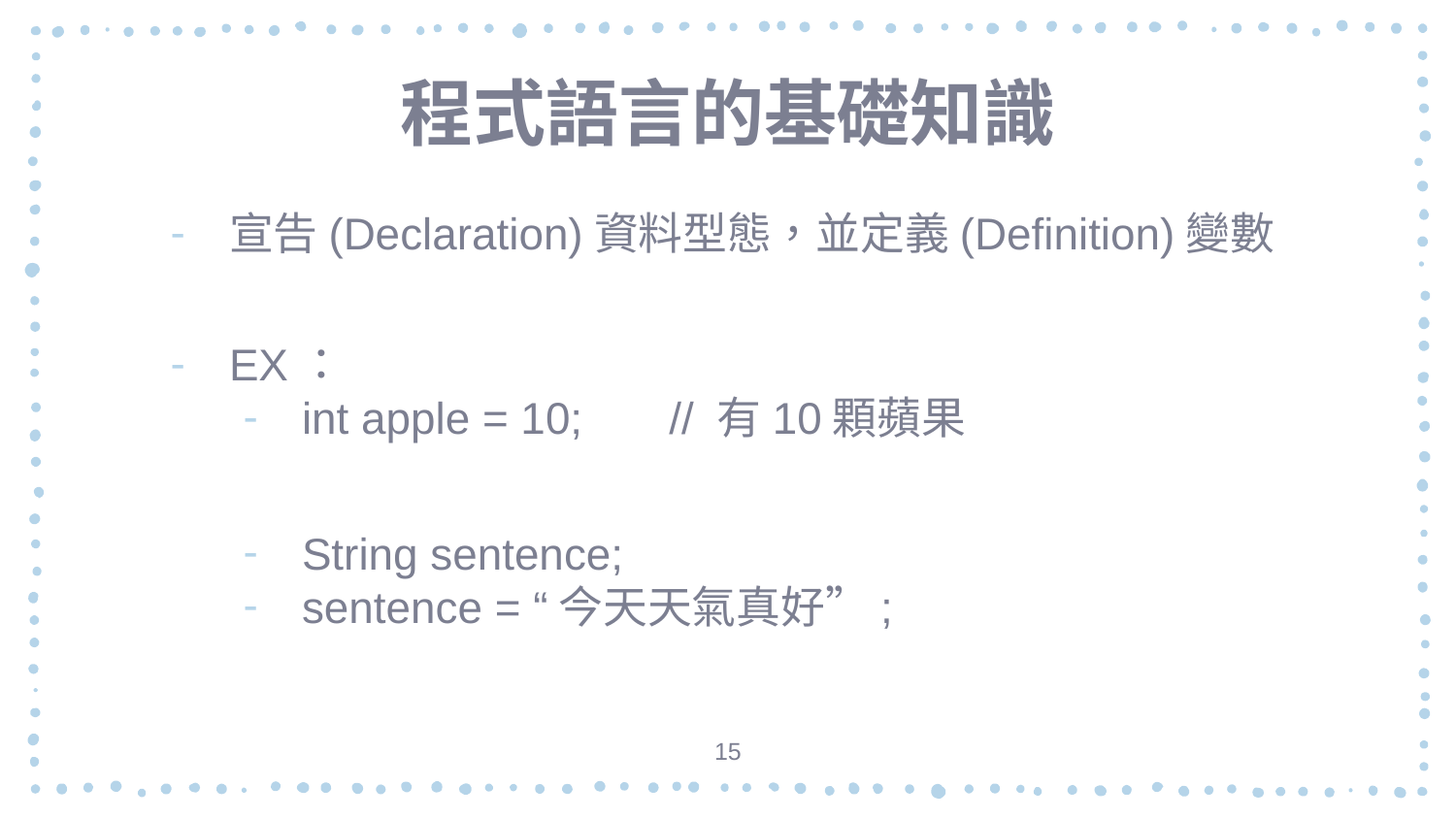

# 程式語言的基礎知識
宣告(Declaration)資料型態，並定義(Definition)變數

EX：
int apple = 10;       // 有10顆蘋果

String sentence;
sentence = “今天天氣真好”;
15